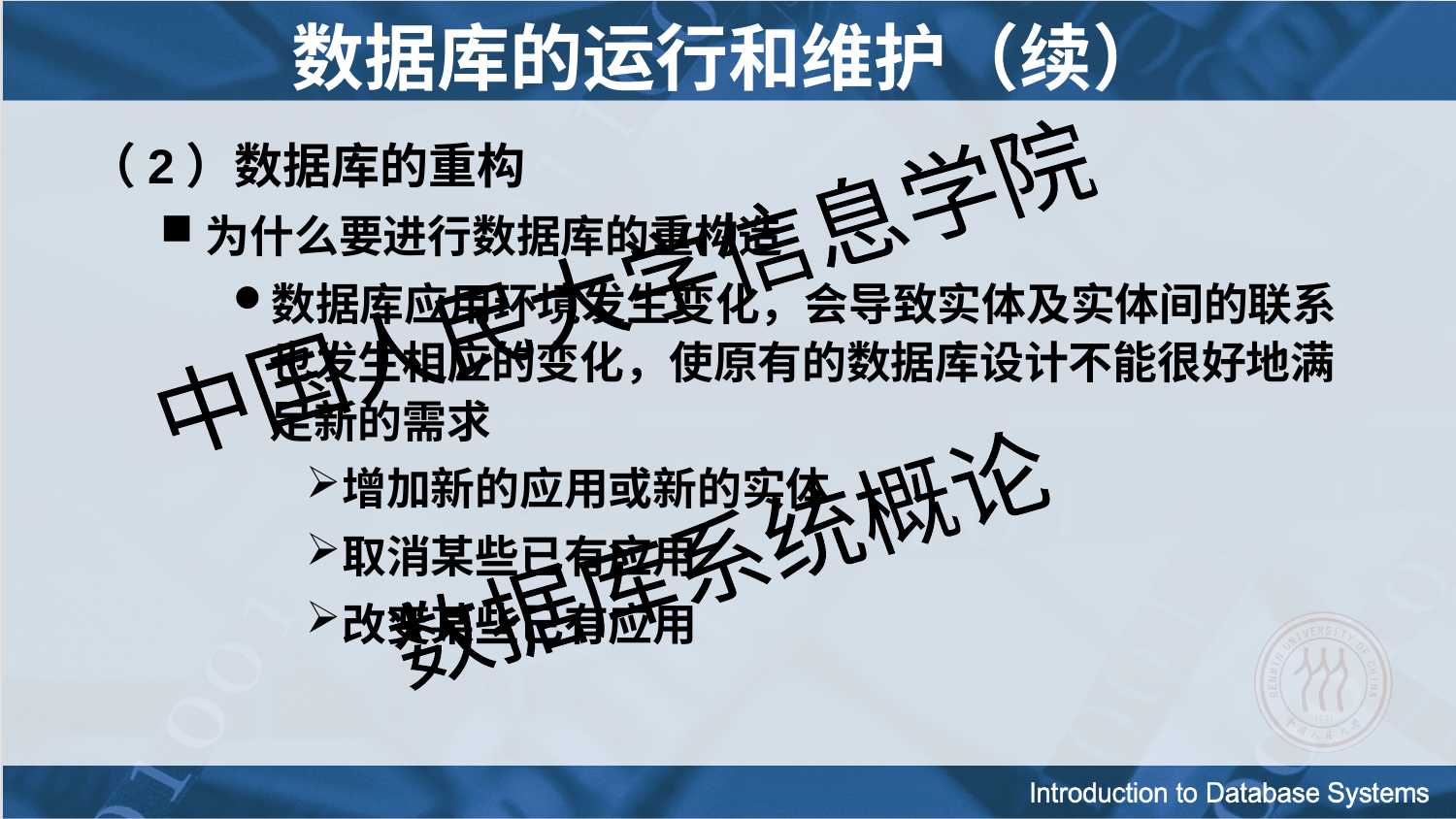

# 数据库的运行和维护（续）
（2）数据库的重构
为什么要进行数据库的重构造
数据库应用环境发生变化，会导致实体及实体间的联系也发生相应的变化，使原有的数据库设计不能很好地满足新的需求
增加新的应用或新的实体
取消某些已有应用
改变某些已有应用